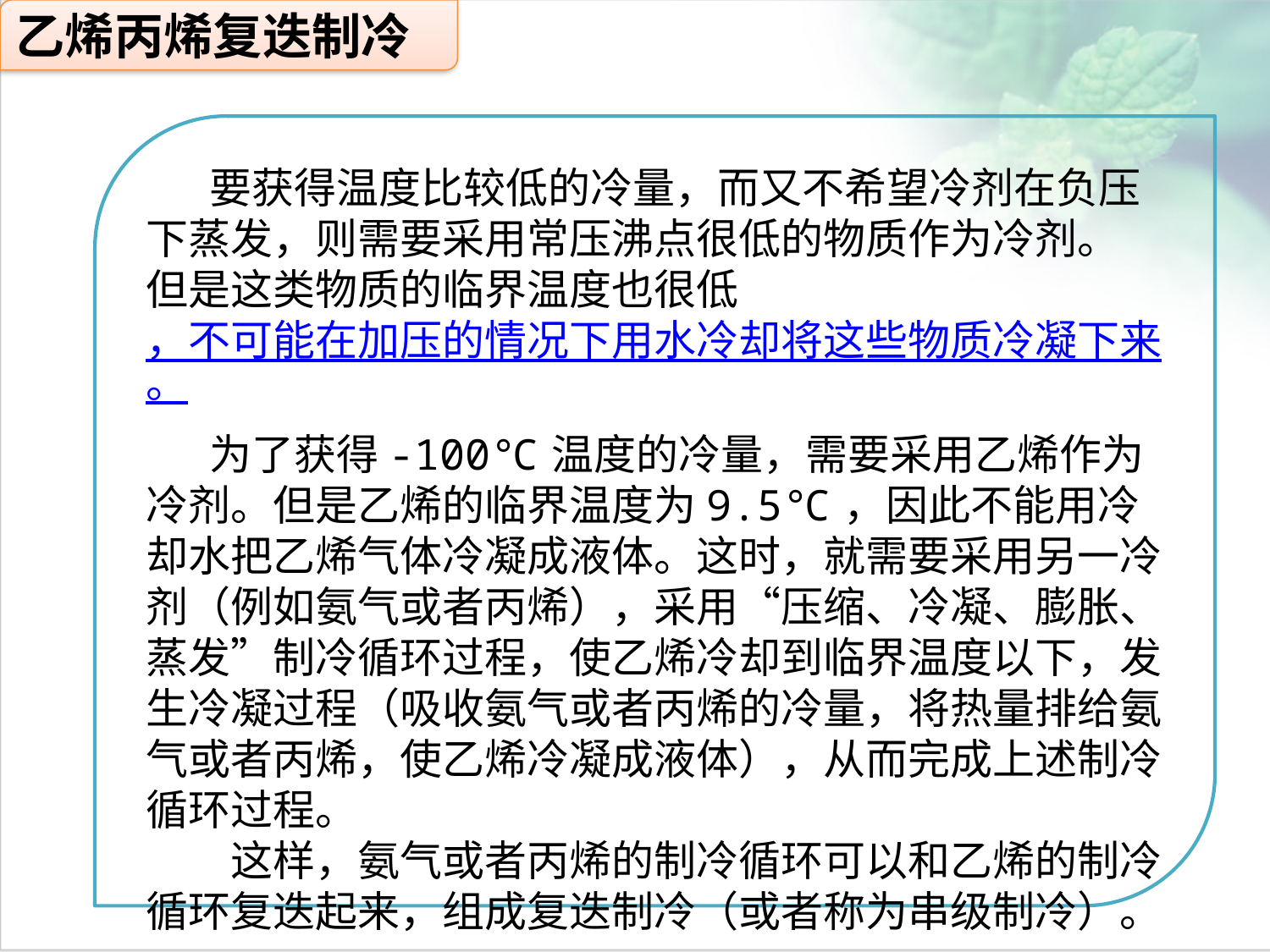

乙烯丙烯复迭制冷
要获得温度比较低的冷量，而又不希望冷剂在负压下蒸发，则需要采用常压沸点很低的物质作为冷剂。
但是这类物质的临界温度也很低，不可能在加压的情况下用水冷却将这些物质冷凝下来。
为了获得-100℃温度的冷量，需要采用乙烯作为冷剂。但是乙烯的临界温度为9.5℃，因此不能用冷却水把乙烯气体冷凝成液体。这时，就需要采用另一冷剂（例如氨气或者丙烯），采用“压缩、冷凝、膨胀、蒸发”制冷循环过程，使乙烯冷却到临界温度以下，发生冷凝过程（吸收氨气或者丙烯的冷量，将热量排给氨气或者丙烯，使乙烯冷凝成液体），从而完成上述制冷循环过程。
　　这样，氨气或者丙烯的制冷循环可以和乙烯的制冷循环复迭起来，组成复迭制冷（或者称为串级制冷）。

点击添加文本
点击添加文本
点击添加文本
点击添加文本